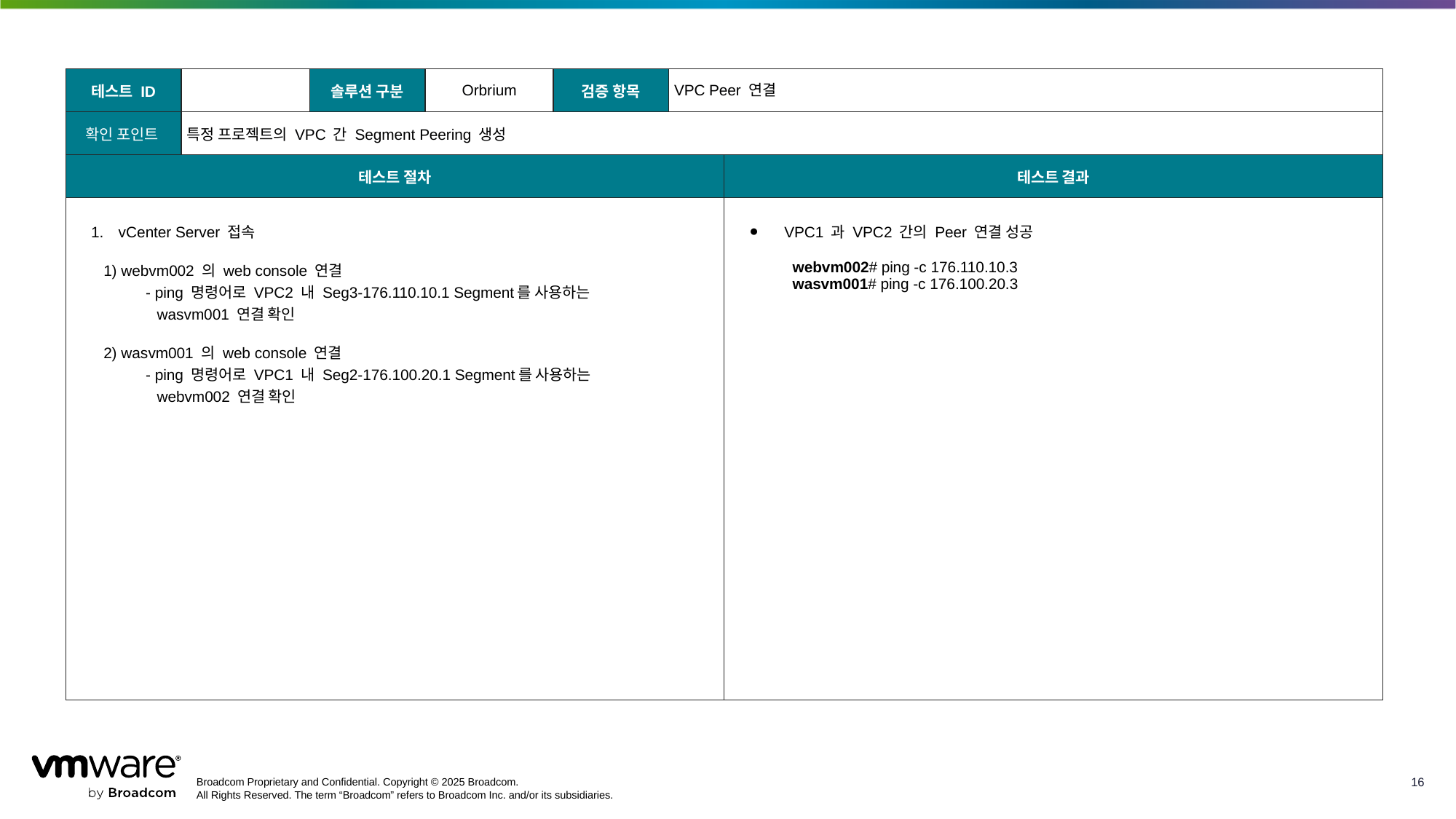

| 테스트 ID |  | 솔루션 구분 | Orbrium | 검증 항목 | VPC Peer 연결 |
| --- | --- | --- | --- | --- | --- |
| 확인 포인트 | 특정 프로젝트의 VPC 간 Segment Peering 생성 |
| --- | --- |
| 테스트 절차 | 테스트 결과 |
| --- | --- |
| vCenter Server 접속 1) webvm002 의 web console 연결 - ping 명령어로 VPC2 내 Seg3-176.110.10.1 Segment를 사용하는 wasvm001 연결 확인 2) wasvm001 의 web console 연결 - ping 명령어로 VPC1 내 Seg2-176.100.20.1 Segment를 사용하는 webvm002 연결 확인 | VPC1 과 VPC2 간의 Peer 연결 성공 webvm002# ping -c 176.110.10.3 wasvm001# ping -c 176.100.20.3 |